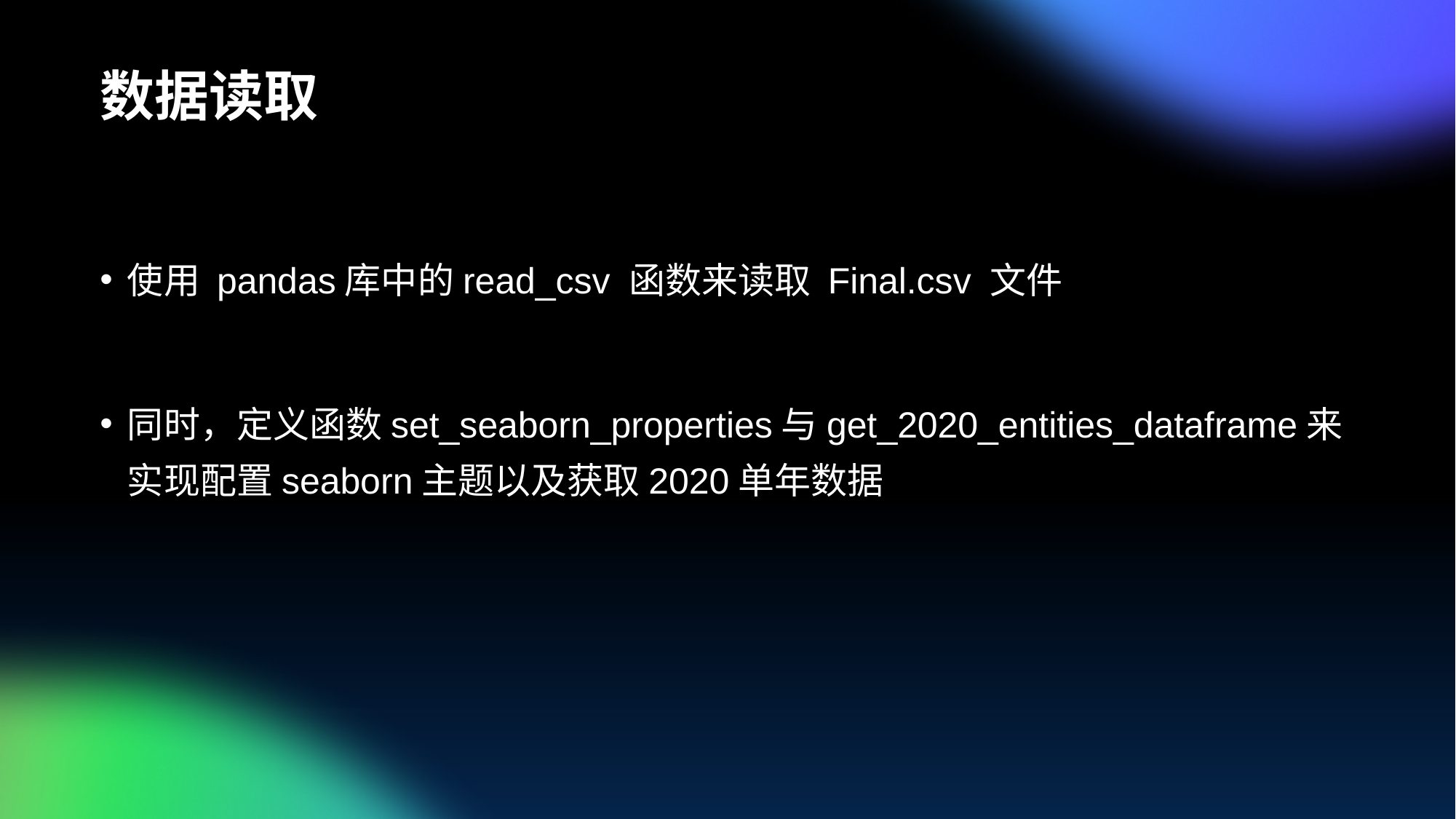

# 数据读取
使用 pandas库中的read_csv 函数来读取 Final.csv 文件

同时，定义函数set_seaborn_properties与get_2020_entities_dataframe来实现配置seaborn主题以及获取2020单年数据